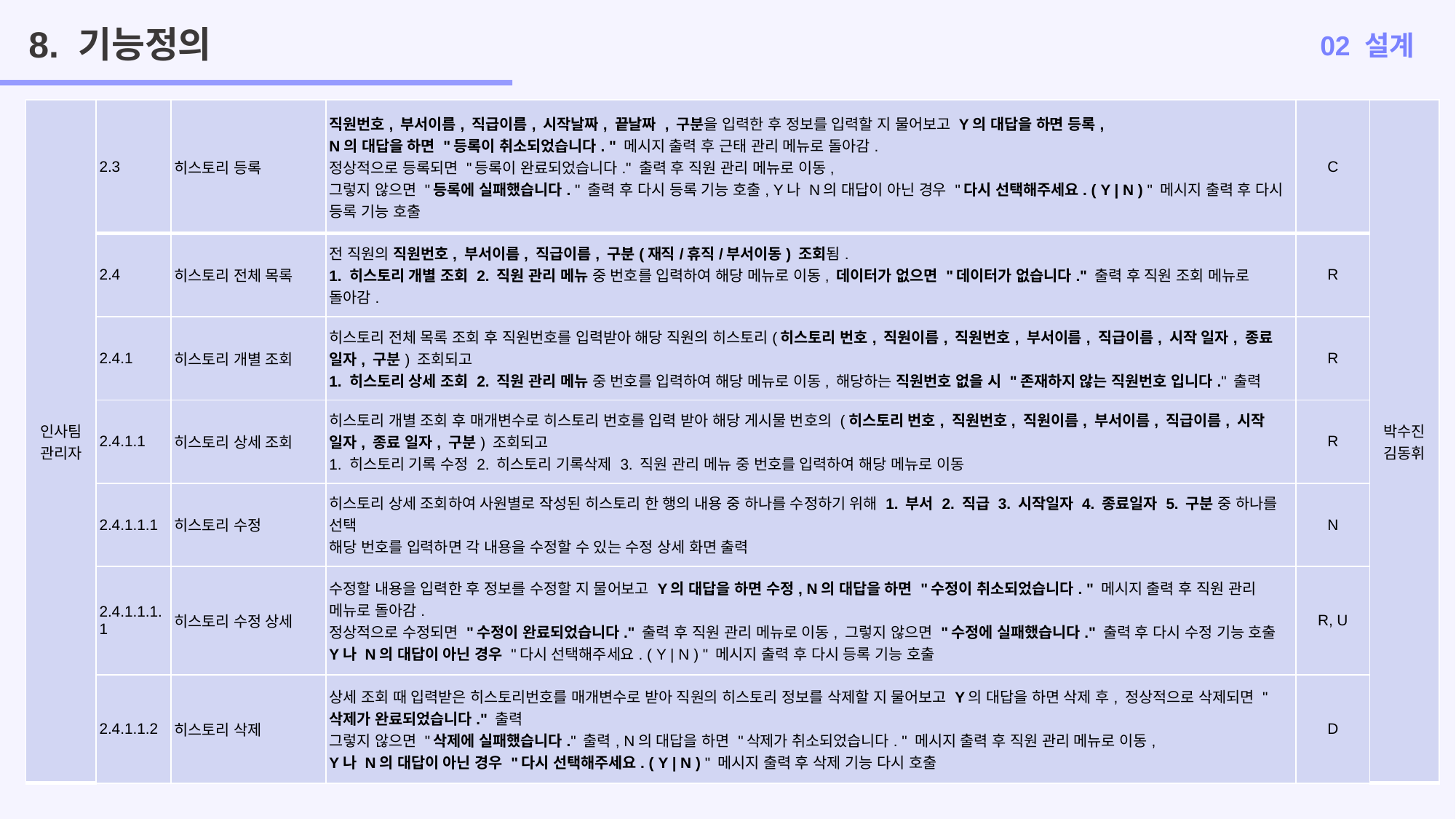

8. 기능정의
02 설계

| 인사팀 관리자 | 2.3 | 히스토리 등록 | 직원번호, 부서이름, 직급이름, 시작날짜, 끝날짜 , 구분을 입력한 후 정보를 입력할 지 물어보고 Y의 대답을 하면 등록, N의 대답을 하면 "등록이 취소되었습니다. " 메시지 출력 후 근태 관리 메뉴로 돌아감. 정상적으로 등록되면 "등록이 완료되었습니다." 출력 후 직원 관리 메뉴로 이동, 그렇지 않으면 "등록에 실패했습니다. " 출력 후 다시 등록 기능 호출, Y나 N의 대답이 아닌 경우 "다시 선택해주세요. ( Y | N ) " 메시지 출력 후 다시 등록 기능 호출 | C | 박수진 김동휘 |
| --- | --- | --- | --- | --- | --- |
|  | 2.4 | 히스토리 전체 목록 | 전 직원의 직원번호, 부서이름, 직급이름, 구분(재직/휴직/부서이동) 조회됨. 1. 히스토리 개별 조회 2. 직원 관리 메뉴 중 번호를 입력하여 해당 메뉴로 이동, 데이터가 없으면 "데이터가 없습니다." 출력 후 직원 조회 메뉴로 돌아감. | R |  |
|  | 2.4.1 | 히스토리 개별 조회 | 히스토리 전체 목록 조회 후 직원번호를 입력받아 해당 직원의 히스토리(히스토리 번호, 직원이름, 직원번호, 부서이름, 직급이름, 시작 일자, 종료 일자, 구분) 조회되고 1. 히스토리 상세 조회 2. 직원 관리 메뉴 중 번호를 입력하여 해당 메뉴로 이동, 해당하는 직원번호 없을 시 "존재하지 않는 직원번호 입니다." 출력 | R |  |
|  | 2.4.1.1 | 히스토리 상세 조회 | 히스토리 개별 조회 후 매개변수로 히스토리 번호를 입력 받아 해당 게시물 번호의 (히스토리 번호, 직원번호, 직원이름, 부서이름, 직급이름, 시작 일자, 종료 일자, 구분) 조회되고 1. 히스토리 기록 수정 2. 히스토리 기록삭제 3. 직원 관리 메뉴 중 번호를 입력하여 해당 메뉴로 이동 | R |  |
|  | 2.4.1.1.1 | 히스토리 수정 | 히스토리 상세 조회하여 사원별로 작성된 히스토리 한 행의 내용 중 하나를 수정하기 위해 1. 부서 2. 직급 3. 시작일자 4. 종료일자 5. 구분 중 하나를 선택 해당 번호를 입력하면 각 내용을 수정할 수 있는 수정 상세 화면 출력 | N |  |
|  | 2.4.1.1.1.1 | 히스토리 수정 상세 | 수정할 내용을 입력한 후 정보를 수정할 지 물어보고 Y의 대답을 하면 수정, N의 대답을 하면 "수정이 취소되었습니다. " 메시지 출력 후 직원 관리 메뉴로 돌아감. 정상적으로 수정되면 "수정이 완료되었습니다." 출력 후 직원 관리 메뉴로 이동, 그렇지 않으면 "수정에 실패했습니다." 출력 후 다시 수정 기능 호출 Y나 N의 대답이 아닌 경우 "다시 선택해주세요. ( Y | N ) " 메시지 출력 후 다시 등록 기능 호출 | R, U |  |
|  | 2.4.1.1.2 | 히스토리 삭제 | 상세 조회 때 입력받은 히스토리번호를 매개변수로 받아 직원의 히스토리 정보를 삭제할 지 물어보고 Y의 대답을 하면 삭제 후, 정상적으로 삭제되면 "삭제가 완료되었습니다." 출력 그렇지 않으면 "삭제에 실패했습니다." 출력, N의 대답을 하면 "삭제가 취소되었습니다. " 메시지 출력 후 직원 관리 메뉴로 이동, Y나 N의 대답이 아닌 경우 "다시 선택해주세요. ( Y | N ) " 메시지 출력 후 삭제 기능 다시 호출 | D |  |